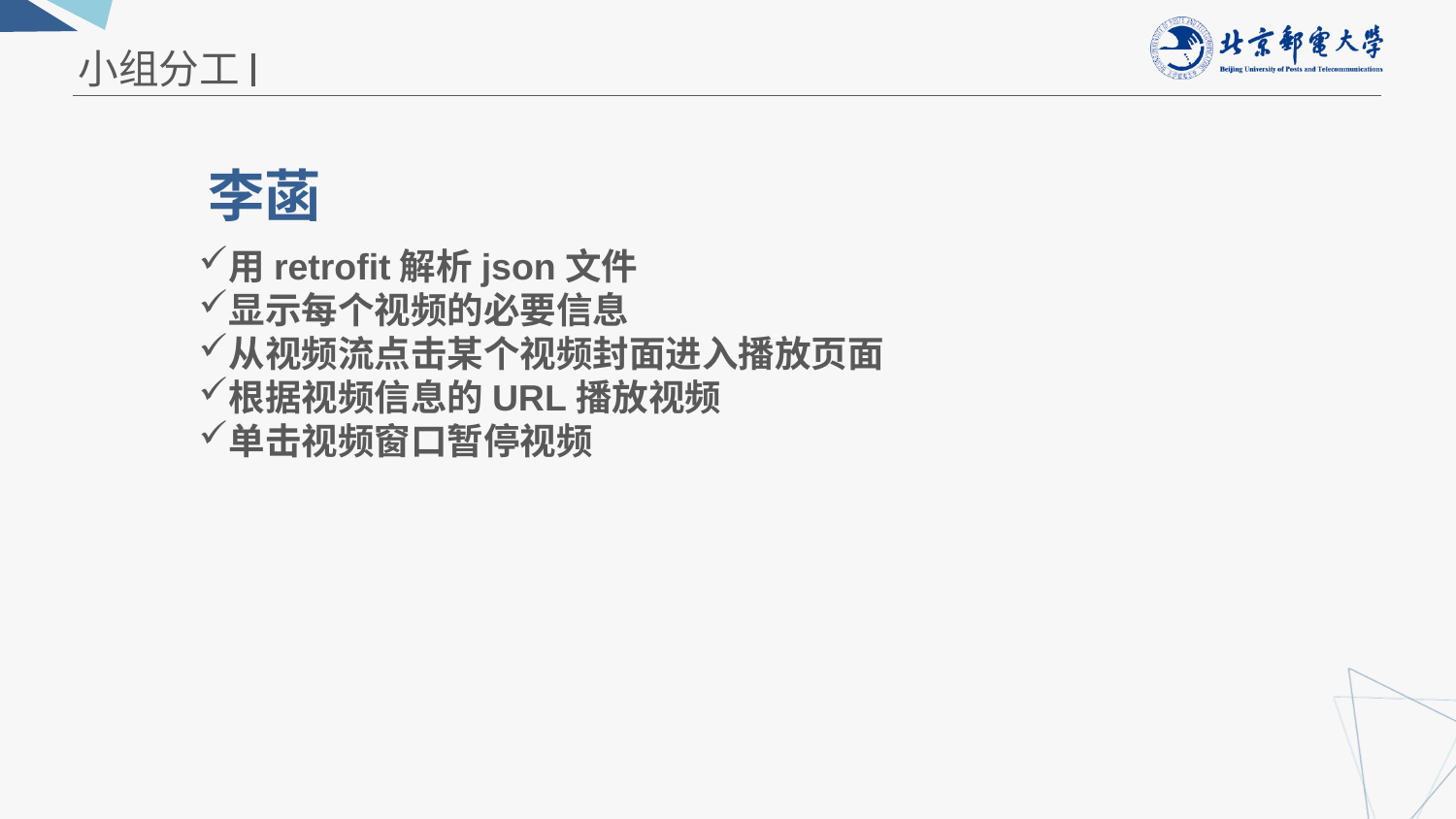

小组分工
李菡
用retrofit解析json文件
显示每个视频的必要信息
从视频流点击某个视频封面进入播放页面
根据视频信息的URL播放视频
单击视频窗口暂停视频